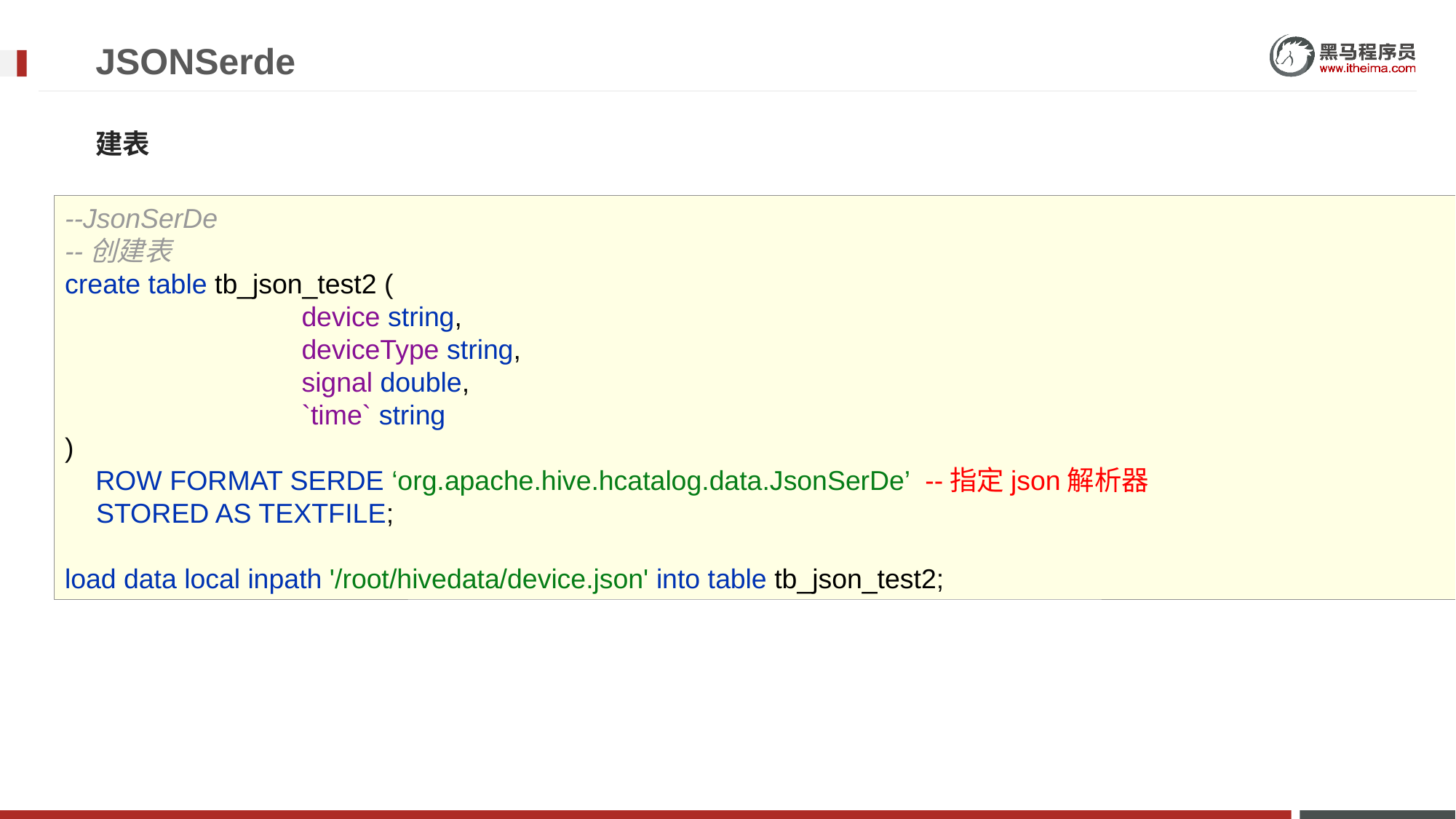

# JSONSerde
建表
--JsonSerDe
--创建表
create table tb_json_test2 (
                               device string,
                               deviceType string,
                               signal double,
                               `time` string
)
    ROW FORMAT SERDE ‘org.apache.hive.hcatalog.data.JsonSerDe’  --指定json解析器
    STORED AS TEXTFILE;
load data local inpath '/root/hivedata/device.json' into table tb_json_test2;